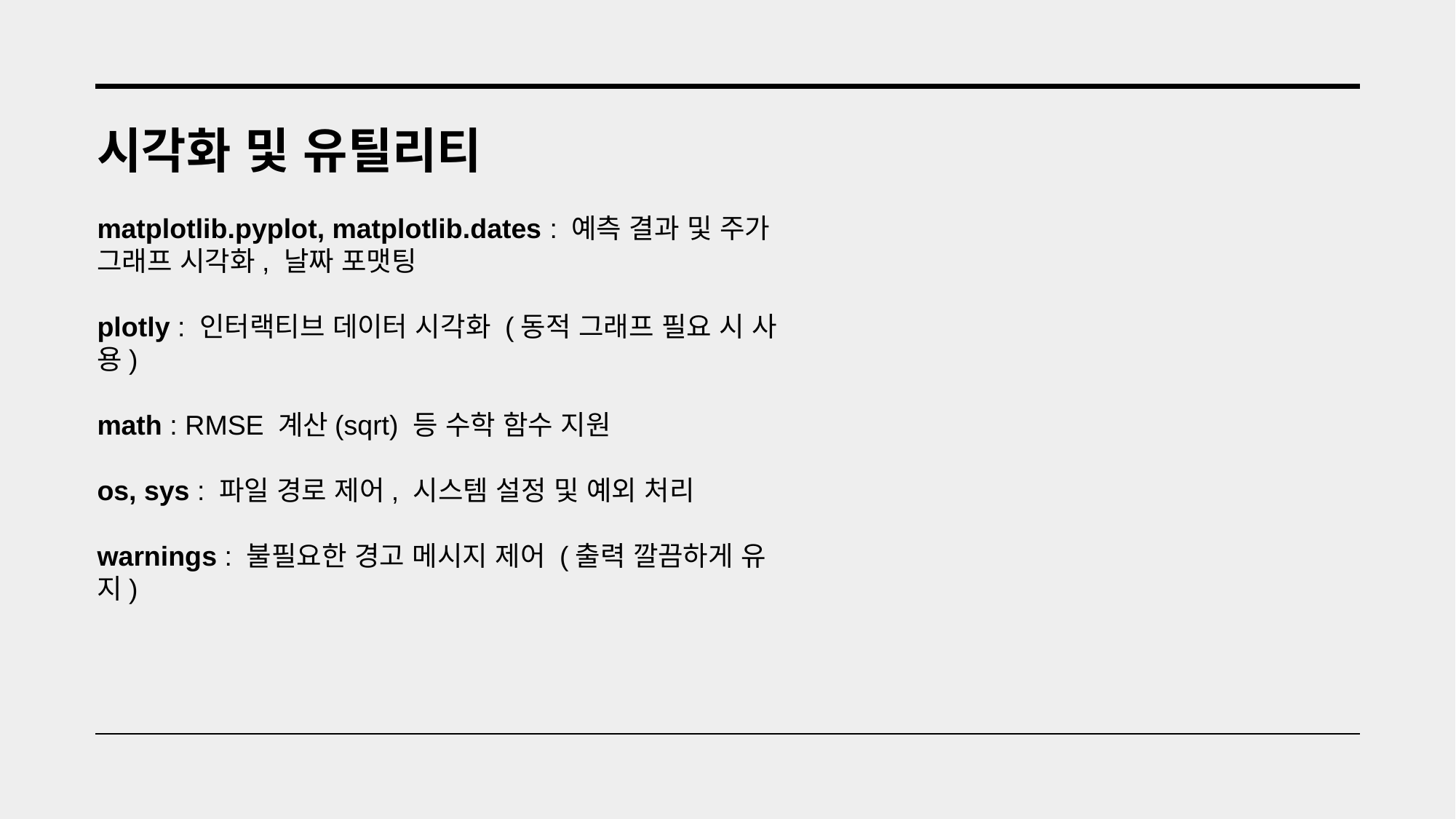

시각화 및 유틸리티

matplotlib.pyplot, matplotlib.dates : 예측 결과 및 주가 그래프 시각화, 날짜 포맷팅

plotly : 인터랙티브 데이터 시각화 (동적 그래프 필요 시 사용)

math : RMSE 계산(sqrt) 등 수학 함수 지원

os, sys : 파일 경로 제어, 시스템 설정 및 예외 처리

warnings : 불필요한 경고 메시지 제어 (출력 깔끔하게 유지)